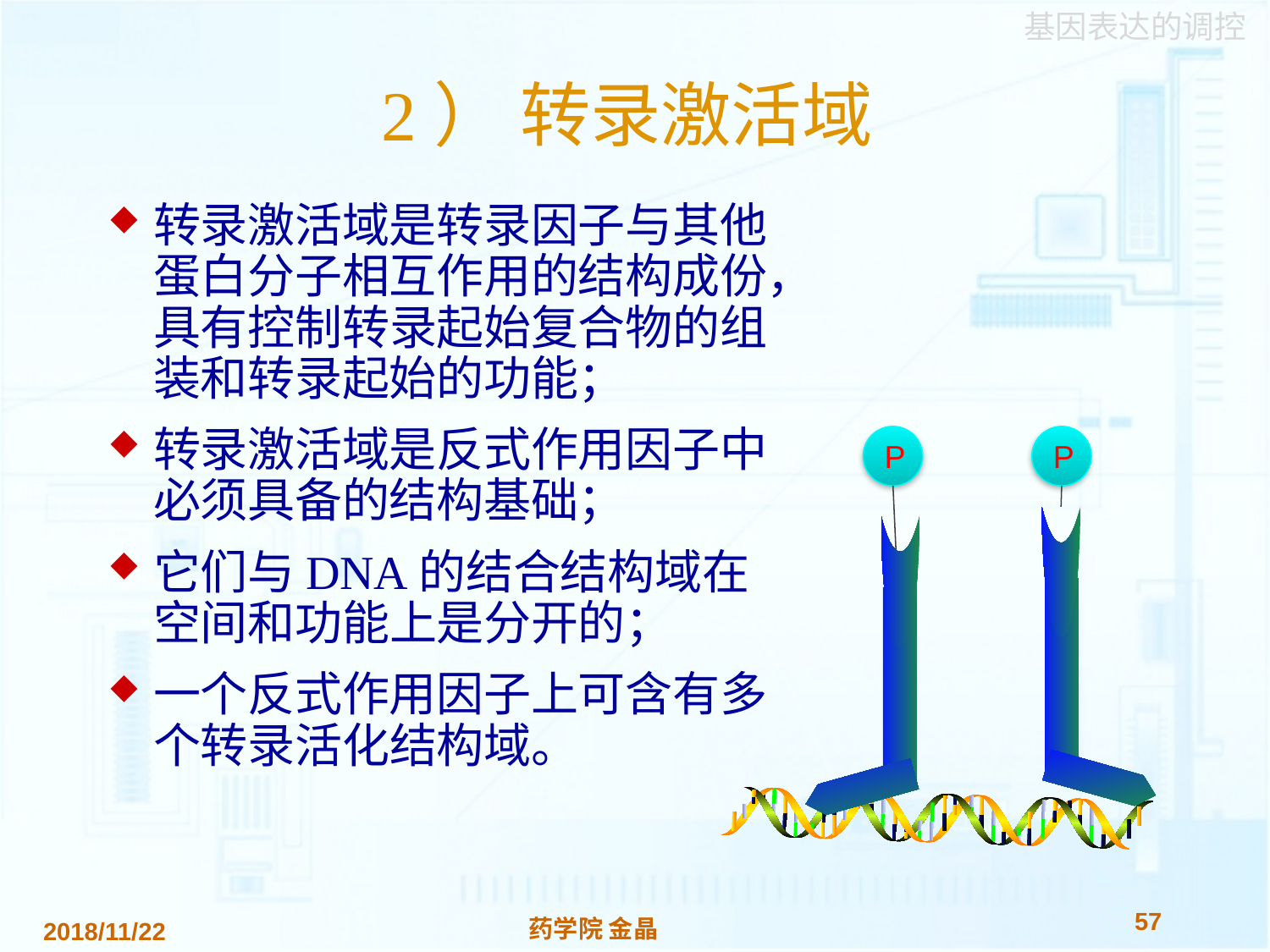

# 2） 转录激活域
转录激活域是转录因子与其他蛋白分子相互作用的结构成份，具有控制转录起始复合物的组装和转录起始的功能；
转录激活域是反式作用因子中必须具备的结构基础；
它们与DNA的结合结构域在空间和功能上是分开的；
一个反式作用因子上可含有多个转录活化结构域。
P
P

57
药学院 金晶
2018/11/22